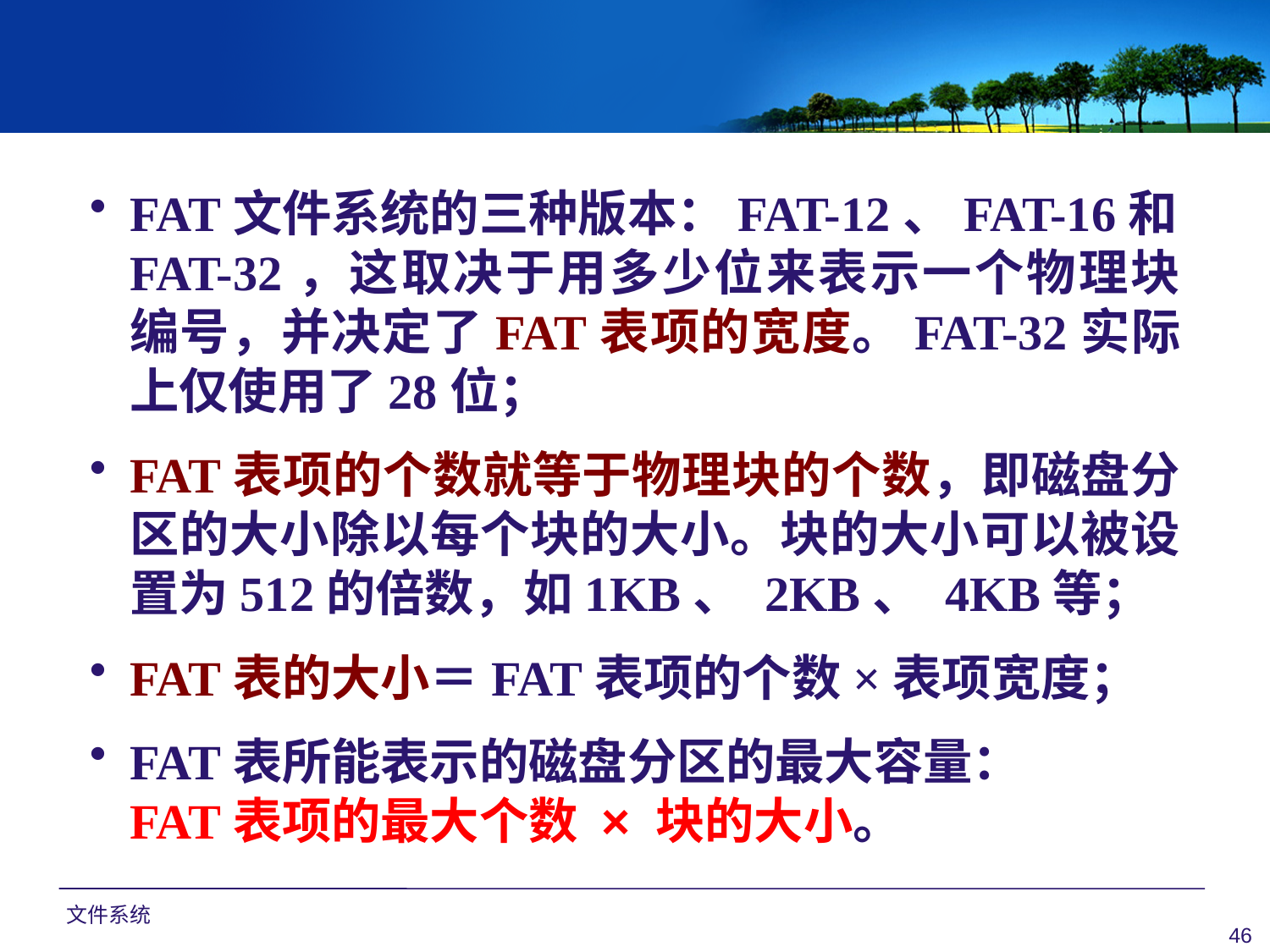

FAT文件系统的三种版本：FAT-12、FAT-16和FAT-32，这取决于用多少位来表示一个物理块编号，并决定了FAT表项的宽度。FAT-32实际上仅使用了28位；
FAT表项的个数就等于物理块的个数，即磁盘分区的大小除以每个块的大小。块的大小可以被设置为512的倍数，如1KB、 2KB、 4KB等；
FAT表的大小＝FAT表项的个数×表项宽度；
FAT表所能表示的磁盘分区的最大容量：
FAT表项的最大个数 × 块的大小。
文件系统
46